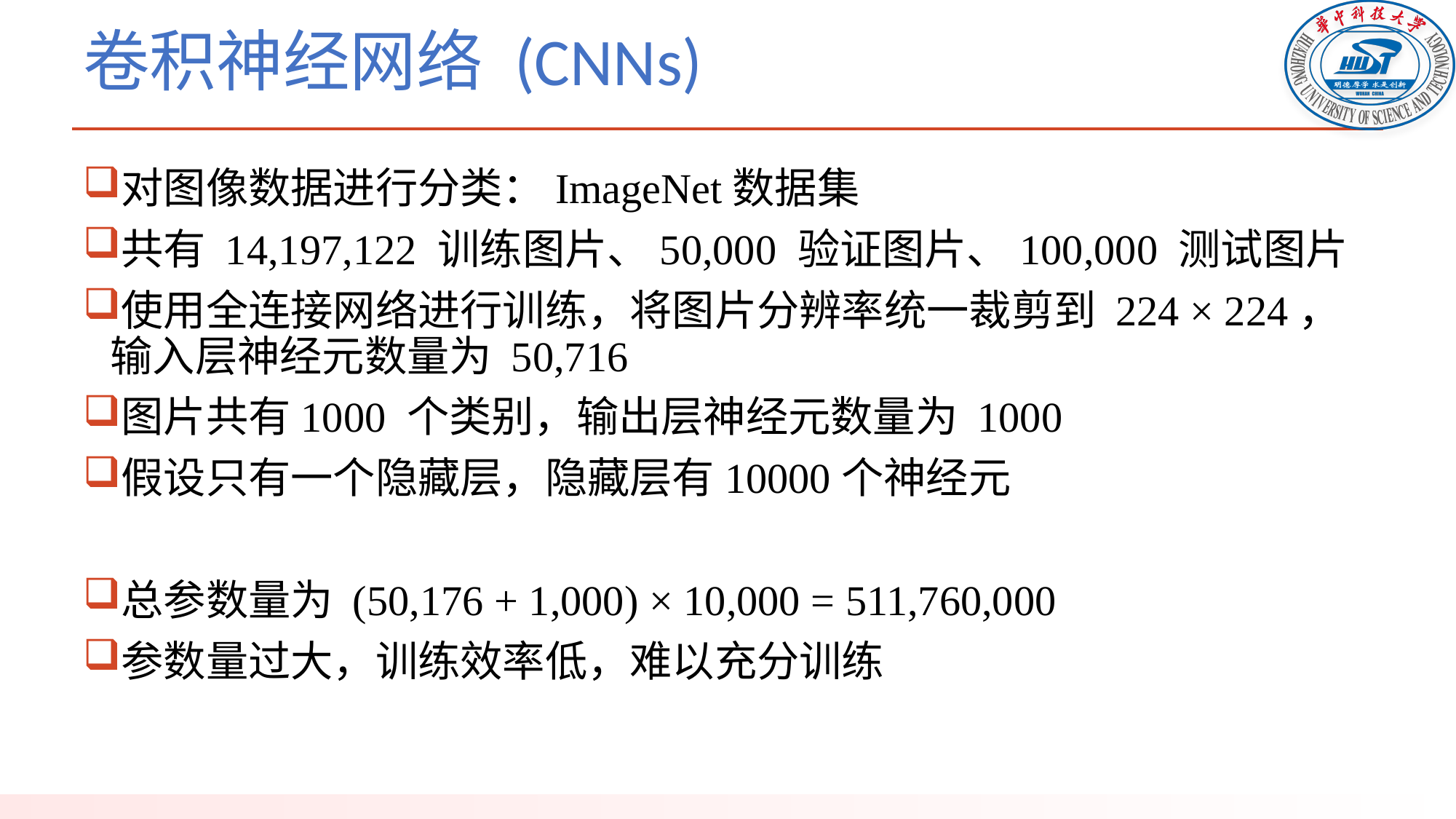

# 卷积神经网络 (CNNs)
对图像数据进行分类：ImageNet数据集
共有 14,197,122 训练图片、50,000 验证图片、100,000 测试图片
使用全连接网络进行训练，将图片分辨率统一裁剪到 224 × 224，输入层神经元数量为 50,716
图片共有1000 个类别，输出层神经元数量为 1000
假设只有一个隐藏层，隐藏层有10000个神经元

总参数量为 (50,176 + 1,000) × 10,000 = 511,760,000
参数量过大，训练效率低，难以充分训练